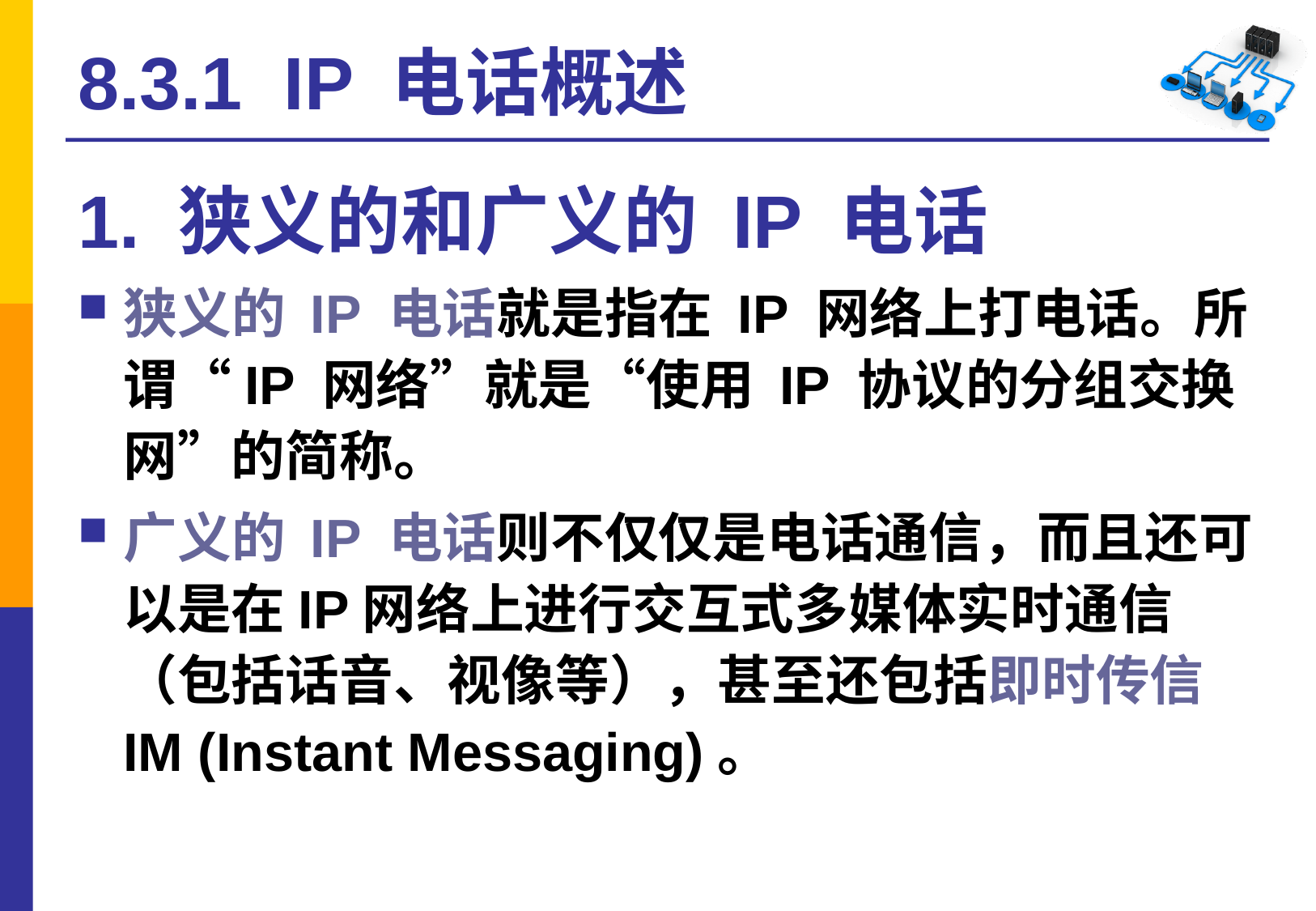

# 8.3.1  IP 电话概述
1. 狭义的和广义的 IP 电话
狭义的 IP 电话就是指在 IP 网络上打电话。所谓“IP 网络”就是“使用 IP 协议的分组交换网”的简称。
广义的 IP 电话则不仅仅是电话通信，而且还可以是在IP网络上进行交互式多媒体实时通信（包括话音、视像等），甚至还包括即时传信IM (Instant Messaging)。